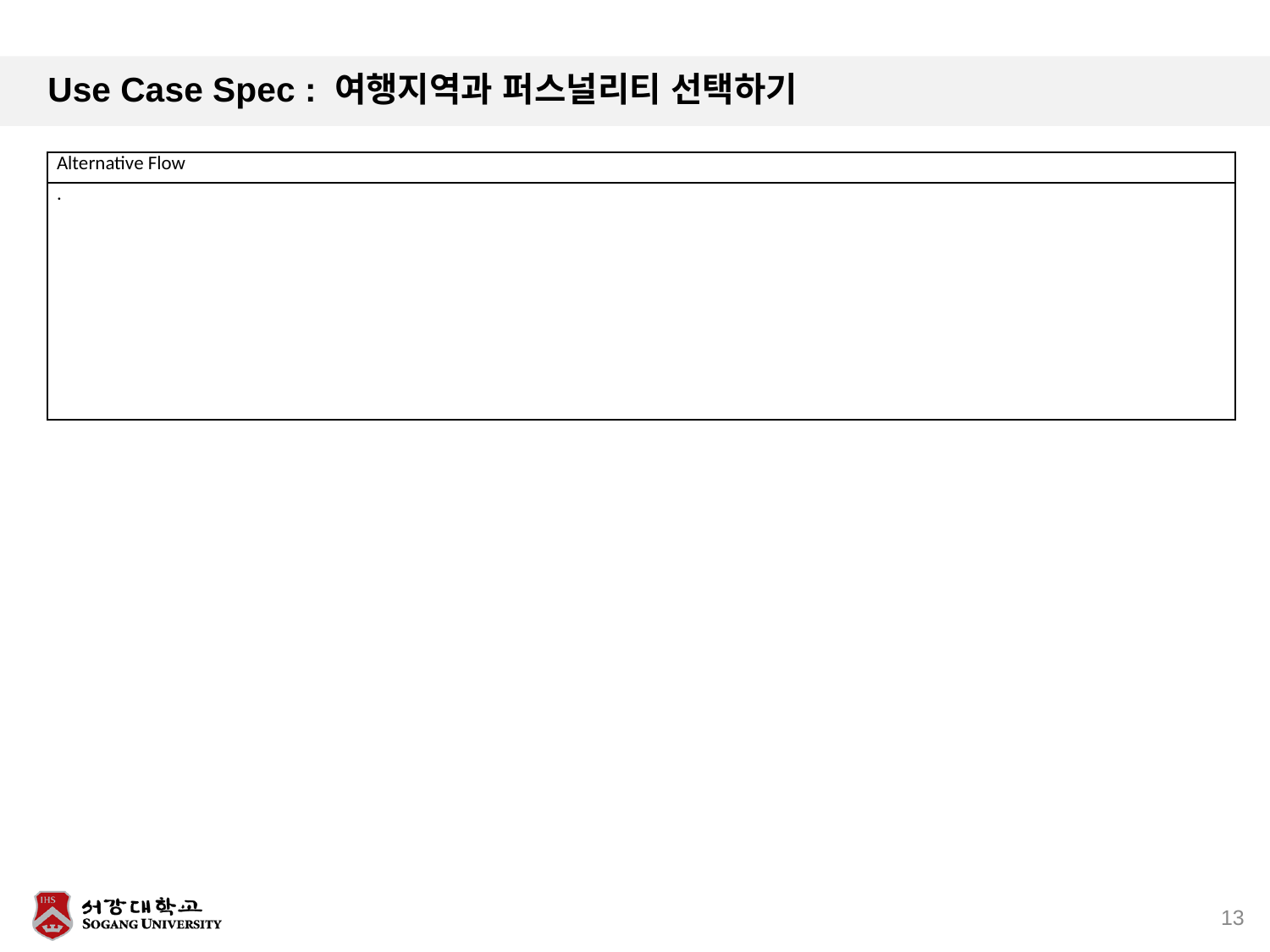

# Use Case Spec : 여행지역과 퍼스널리티 선택하기
| Alternative Flow |
| --- |
| . |
13